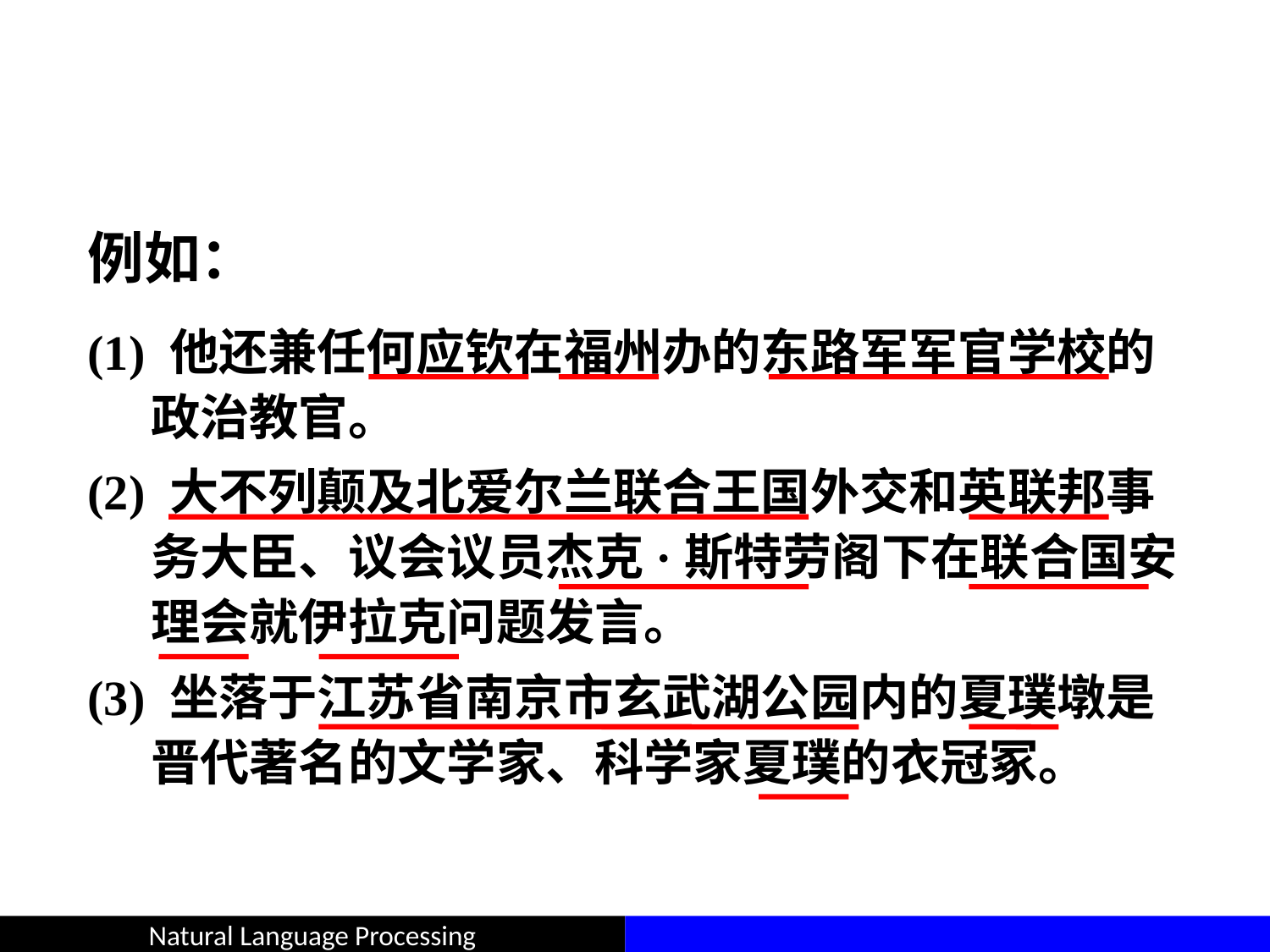

#
例如：
(1) 他还兼任何应钦在福州办的东路军军官学校的政治教官。
(2) 大不列颠及北爱尔兰联合王国外交和英联邦事务大臣、议会议员杰克·斯特劳阁下在联合国安理会就伊拉克问题发言。
(3) 坐落于江苏省南京市玄武湖公园内的夏璞墩是晋代著名的文学家、科学家夏璞的衣冠冢。